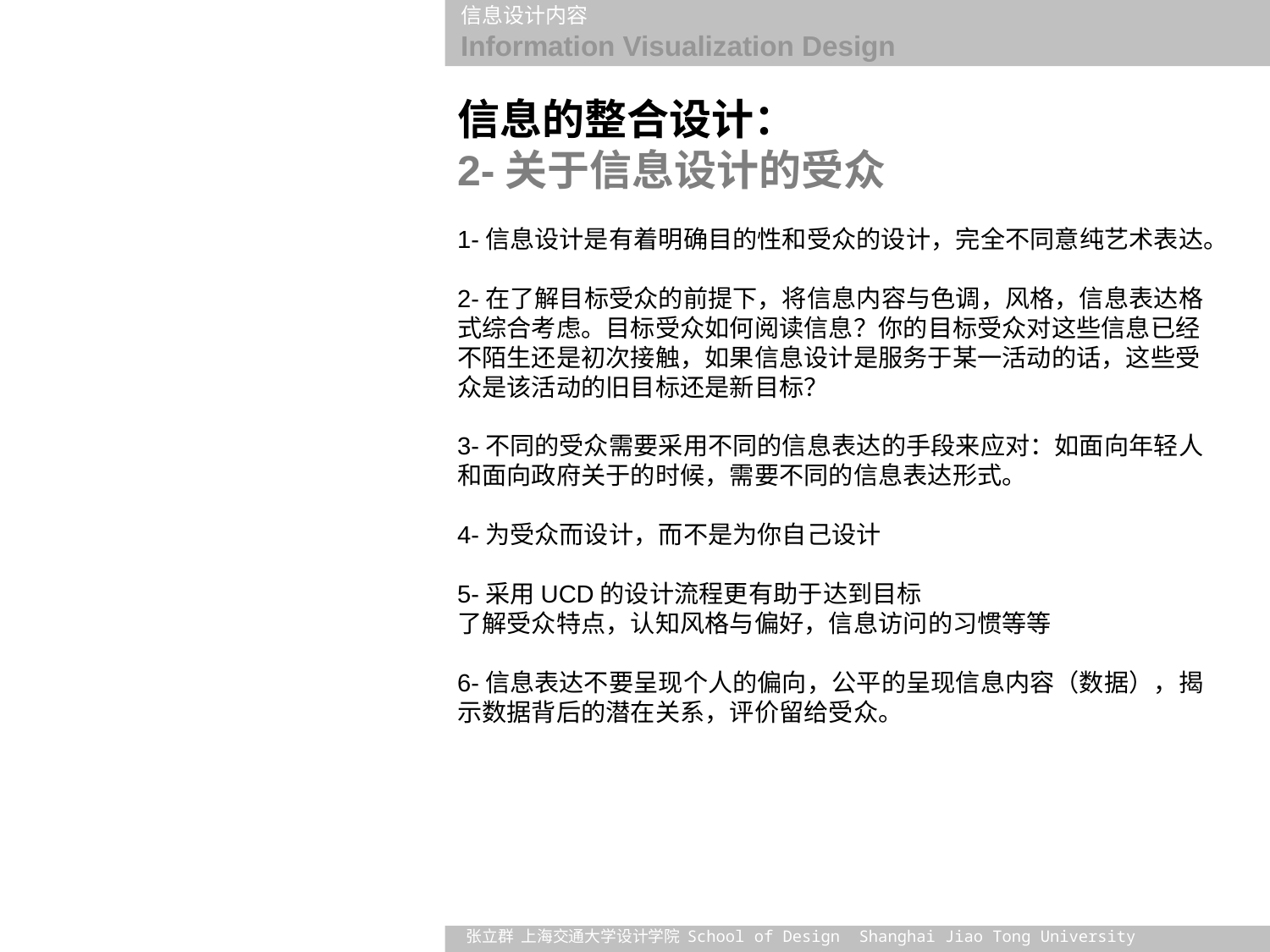

信息的整合设计：
2-关于信息设计的受众

1-信息设计是有着明确目的性和受众的设计，完全不同意纯艺术表达。

2-在了解目标受众的前提下，将信息内容与色调，风格，信息表达格式综合考虑。目标受众如何阅读信息？你的目标受众对这些信息已经不陌生还是初次接触，如果信息设计是服务于某一活动的话，这些受众是该活动的旧目标还是新目标？

3-不同的受众需要采用不同的信息表达的手段来应对：如面向年轻人和面向政府关于的时候，需要不同的信息表达形式。

4-为受众而设计，而不是为你自己设计

5-采用UCD的设计流程更有助于达到目标
了解受众特点，认知风格与偏好，信息访问的习惯等等

6-信息表达不要呈现个人的偏向，公平的呈现信息内容（数据），揭示数据背后的潜在关系，评价留给受众。